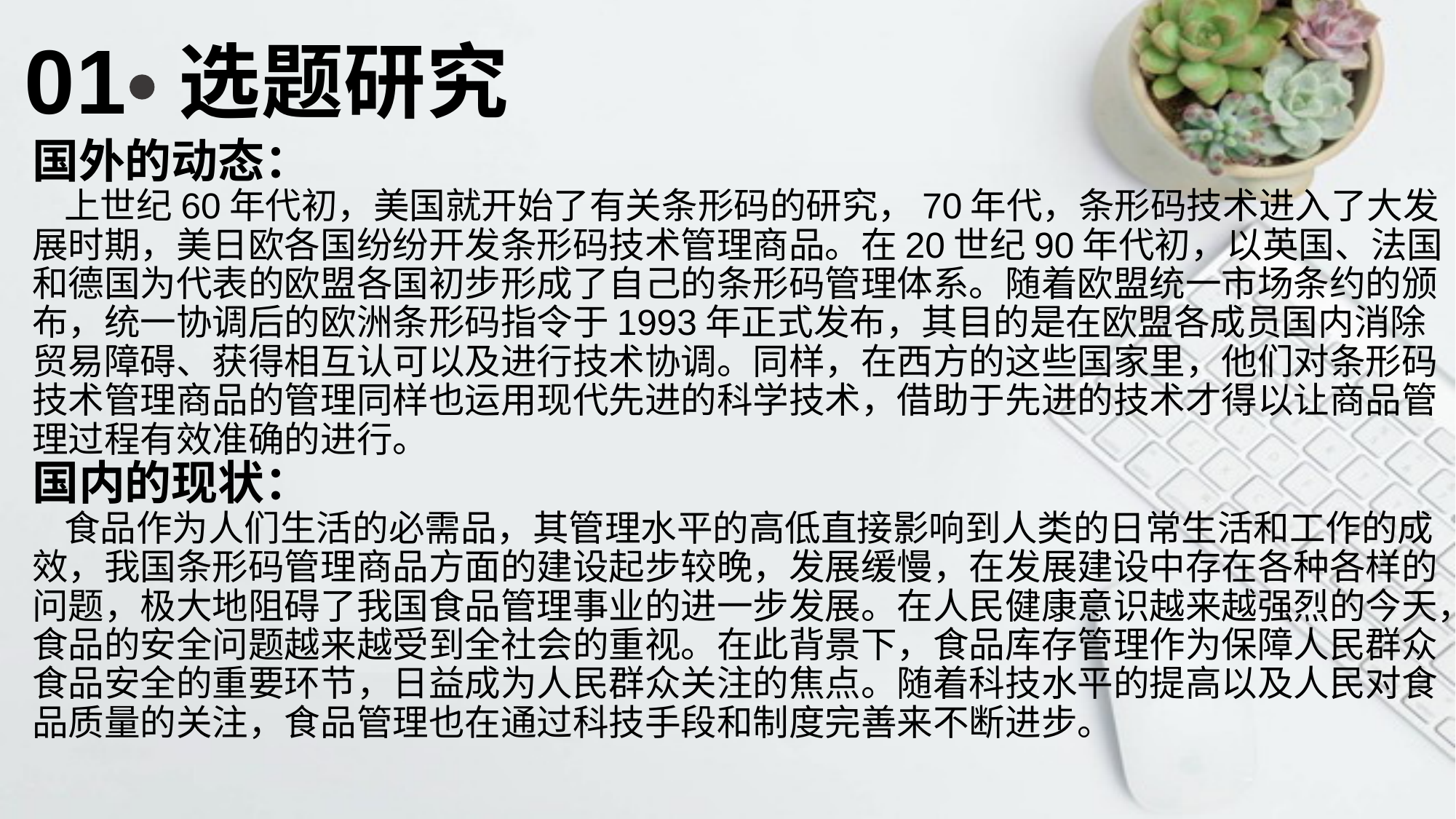

01
选题研究

# 国外的动态： 上世纪60年代初，美国就开始了有关条形码的研究，70年代，条形码技术进入了大发展时期，美日欧各国纷纷开发条形码技术管理商品。在20世纪90年代初，以英国、法国和德国为代表的欧盟各国初步形成了自己的条形码管理体系。随着欧盟统一市场条约的颁布，统一协调后的欧洲条形码指令于1993年正式发布，其目的是在欧盟各成员国内消除贸易障碍、获得相互认可以及进行技术协调。同样，在西方的这些国家里，他们对条形码技术管理商品的管理同样也运用现代先进的科学技术，借助于先进的技术才得以让商品管理过程有效准确的进行。 国内的现状： 食品作为人们生活的必需品，其管理水平的高低直接影响到人类的日常生活和工作的成效，我国条形码管理商品方面的建设起步较晚，发展缓慢，在发展建设中存在各种各样的问题，极大地阻碍了我国食品管理事业的进一步发展。在人民健康意识越来越强烈的今天，食品的安全问题越来越受到全社会的重视。在此背景下，食品库存管理作为保障人民群众食品安全的重要环节，日益成为人民群众关注的焦点。随着科技水平的提高以及人民对食品质量的关注，食品管理也在通过科技手段和制度完善来不断进步。